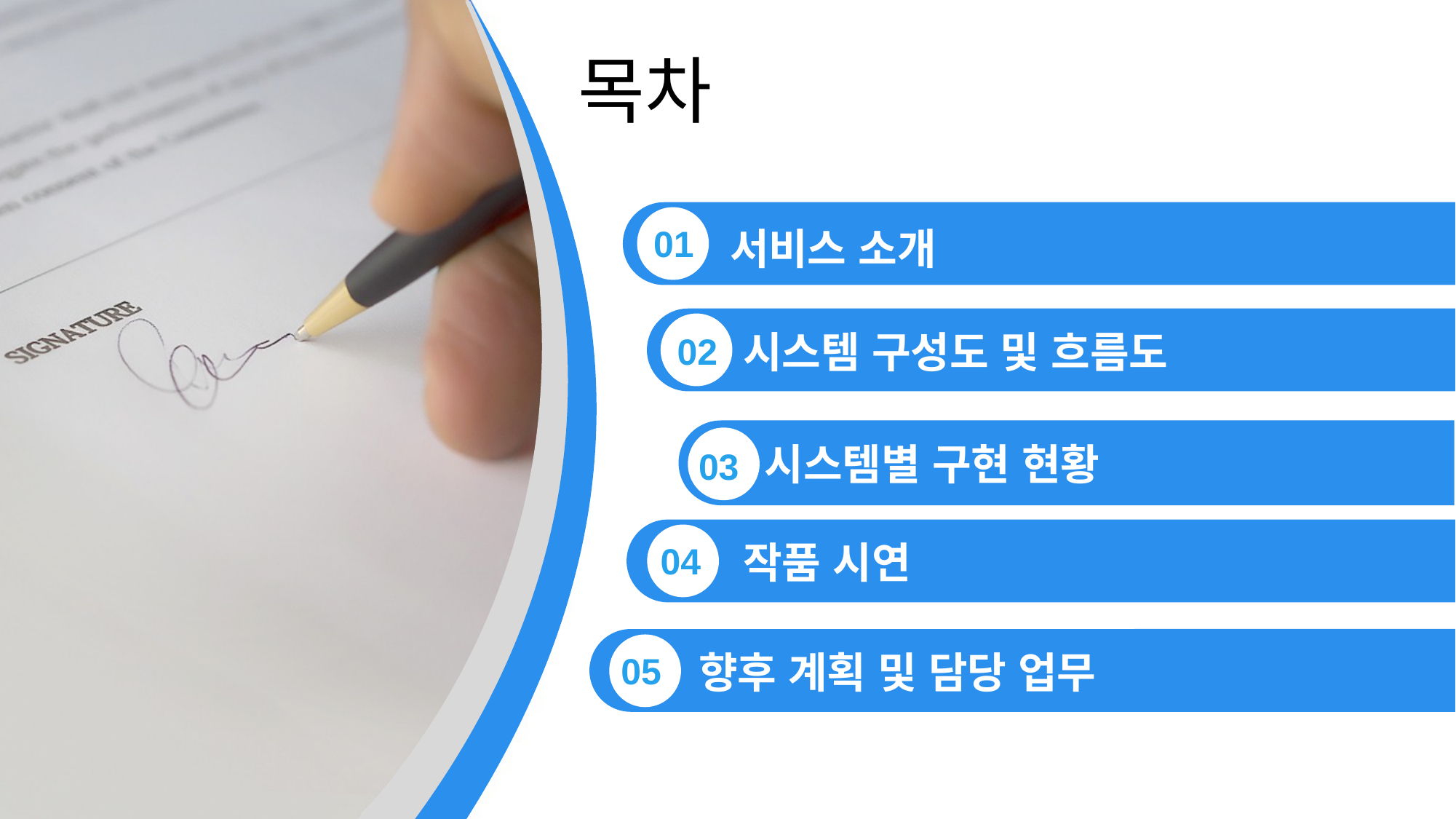

목차

01
서비스 소개

시스템 구성도 및 흐름도
02

작품 시연
04

향후 계획 및 담당 업무
05

시스템별 구현 현황
03